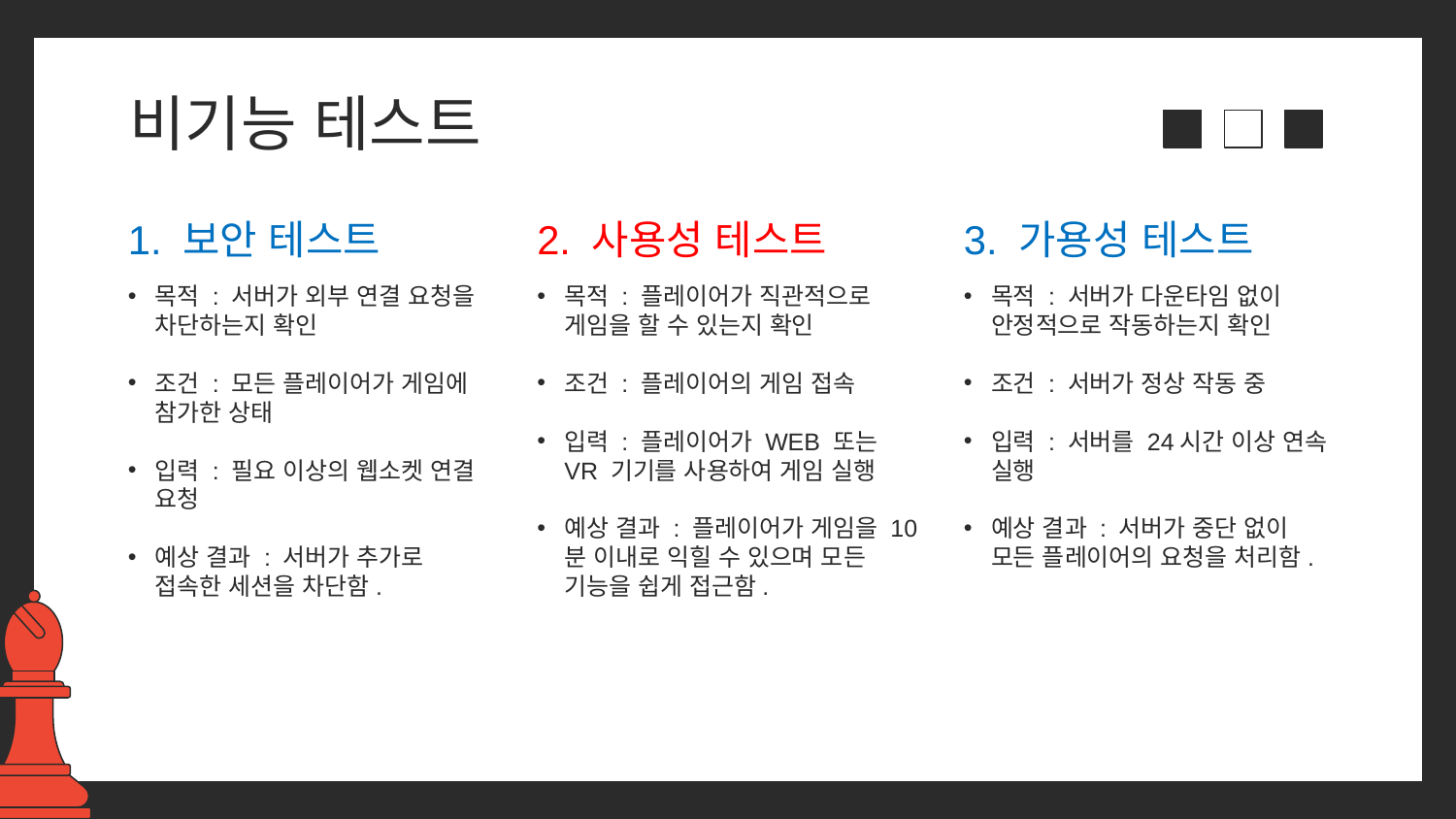

# 비기능 테스트

1. 보안 테스트
2. 사용성 테스트
3. 가용성 테스트
목적 : 서버가 외부 연결 요청을 차단하는지 확인

조건 : 모든 플레이어가 게임에 참가한 상태

입력 : 필요 이상의 웹소켓 연결 요청

예상 결과 : 서버가 추가로 접속한 세션을 차단함.
목적 : 서버가 다운타임 없이 안정적으로 작동하는지 확인

조건 : 서버가 정상 작동 중

입력 : 서버를 24시간 이상 연속 실행

예상 결과 : 서버가 중단 없이 모든 플레이어의 요청을 처리함.
목적 : 플레이어가 직관적으로 게임을 할 수 있는지 확인

조건 : 플레이어의 게임 접속

입력 : 플레이어가 WEB 또는 VR 기기를 사용하여 게임 실행

예상 결과 : 플레이어가 게임을 10분 이내로 익힐 수 있으며 모든 기능을 쉽게 접근함.